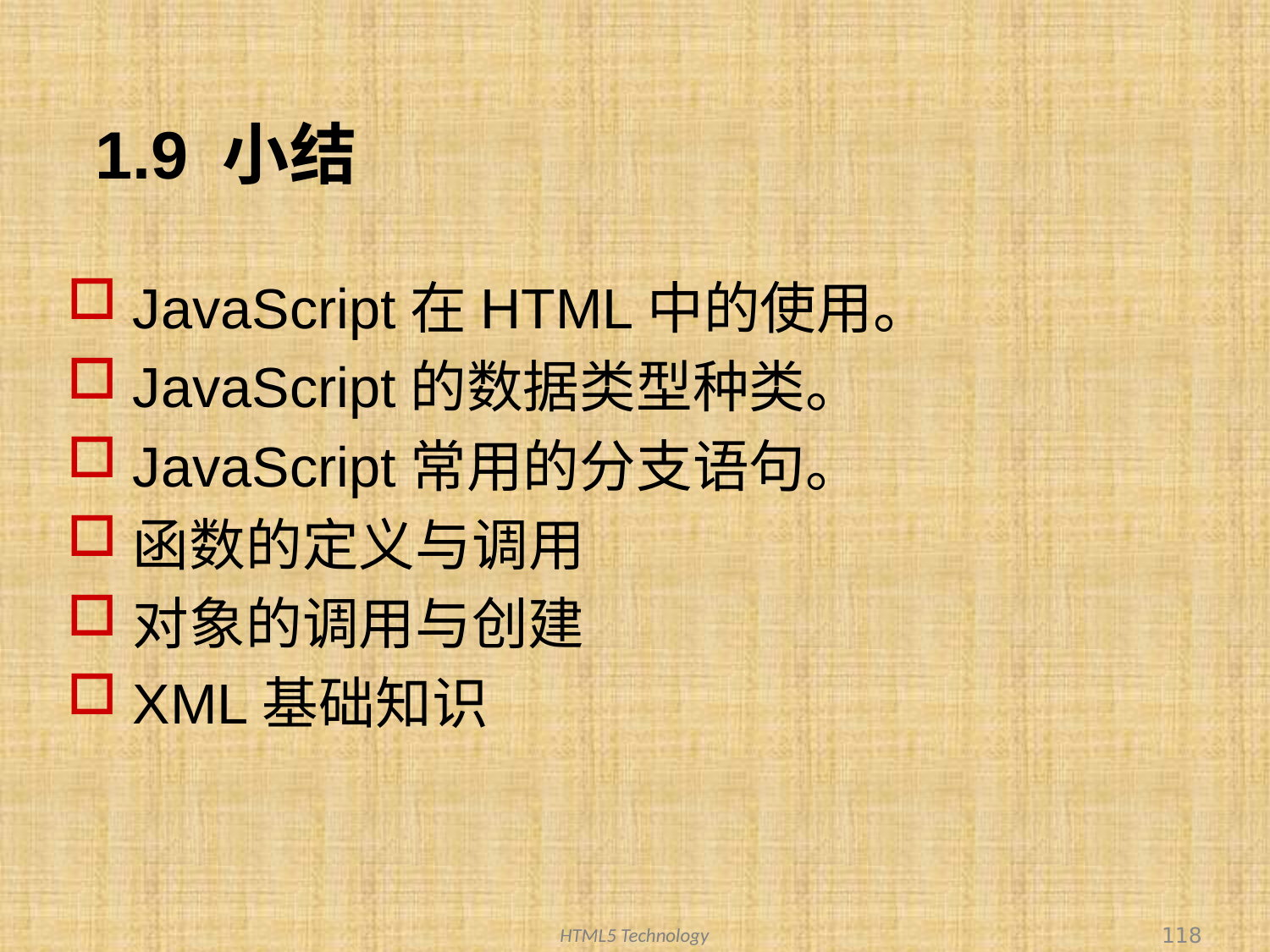

# 1.9 小结
JavaScript在HTML中的使用。
JavaScript的数据类型种类。
JavaScript常用的分支语句。
函数的定义与调用
对象的调用与创建
XML基础知识

118
HTML5 Technology